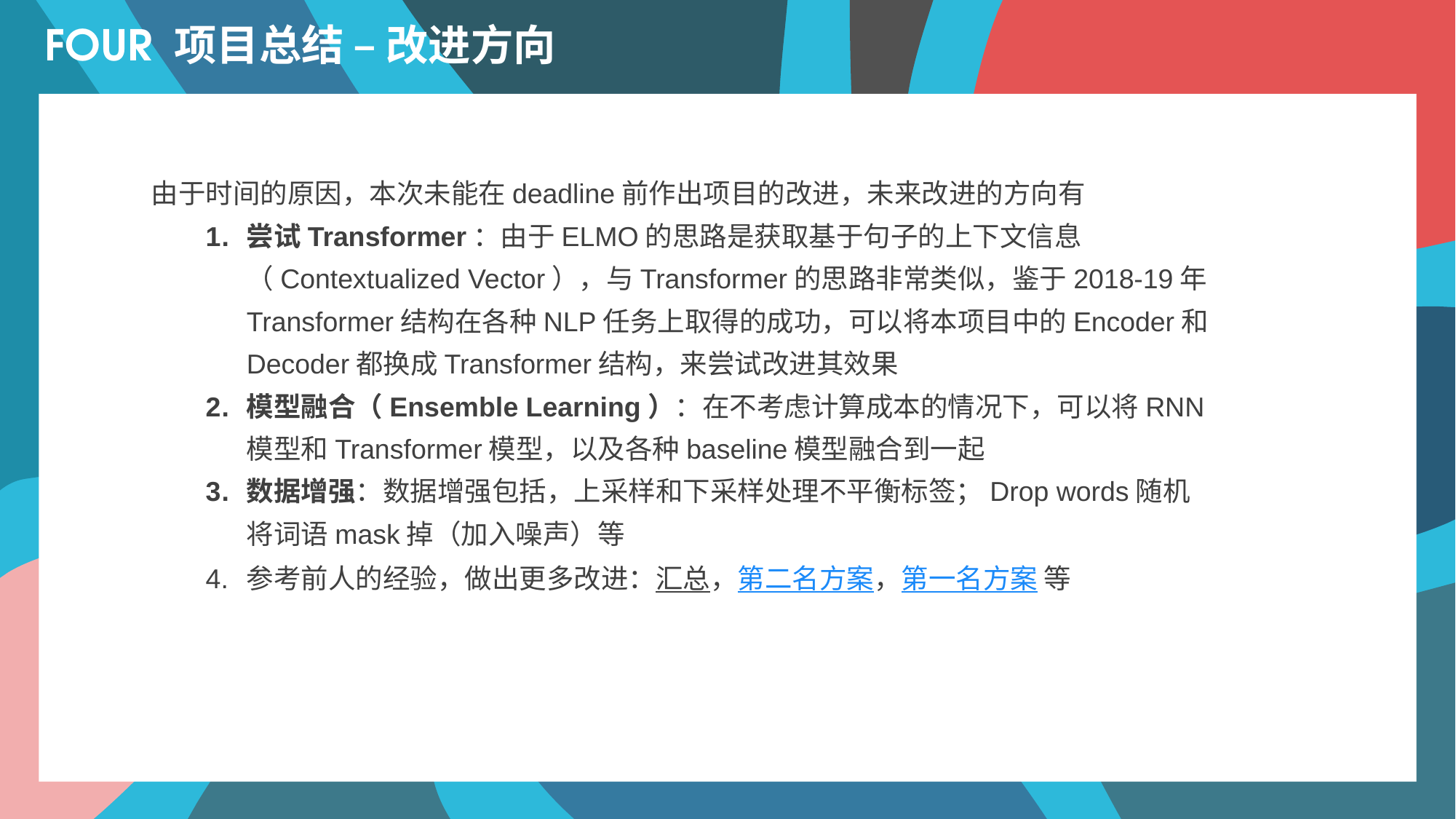

FOUR 项目总结 – 改进方向
由于时间的原因，本次未能在deadline前作出项目的改进，未来改进的方向有
尝试Transformer：由于ELMO的思路是获取基于句子的上下文信息（Contextualized Vector），与Transformer的思路非常类似，鉴于2018-19年Transformer结构在各种NLP任务上取得的成功，可以将本项目中的Encoder和Decoder都换成Transformer结构，来尝试改进其效果
模型融合（Ensemble Learning）：在不考虑计算成本的情况下，可以将RNN模型和Transformer模型，以及各种baseline模型融合到一起
数据增强：数据增强包括，上采样和下采样处理不平衡标签；Drop words随机将词语mask掉（加入噪声）等
参考前人的经验，做出更多改进：汇总，第二名方案，第一名方案 等